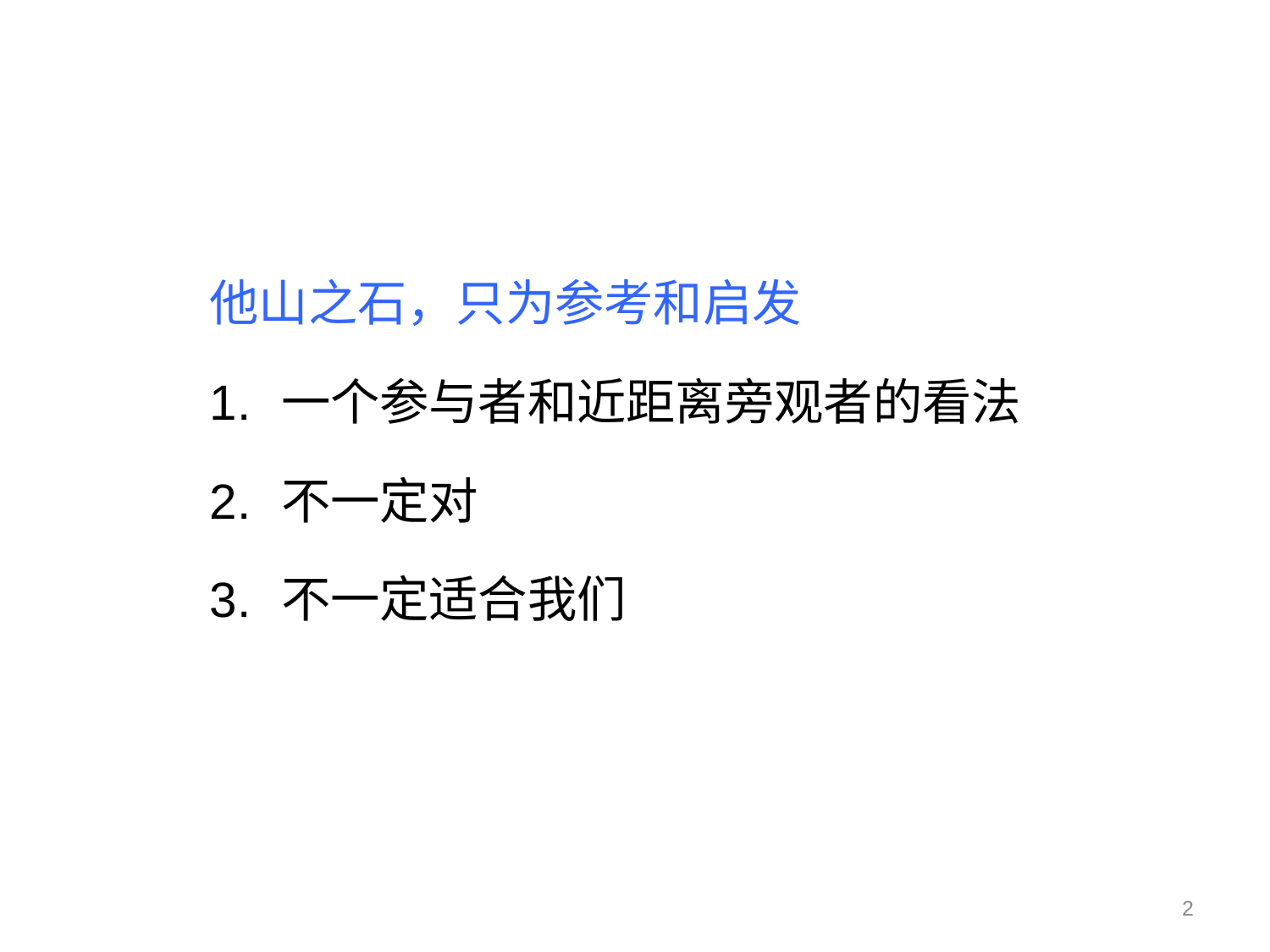

他山之石，只为参考和启发
一个参与者和近距离旁观者的看法
不一定对
不一定适合我们
2